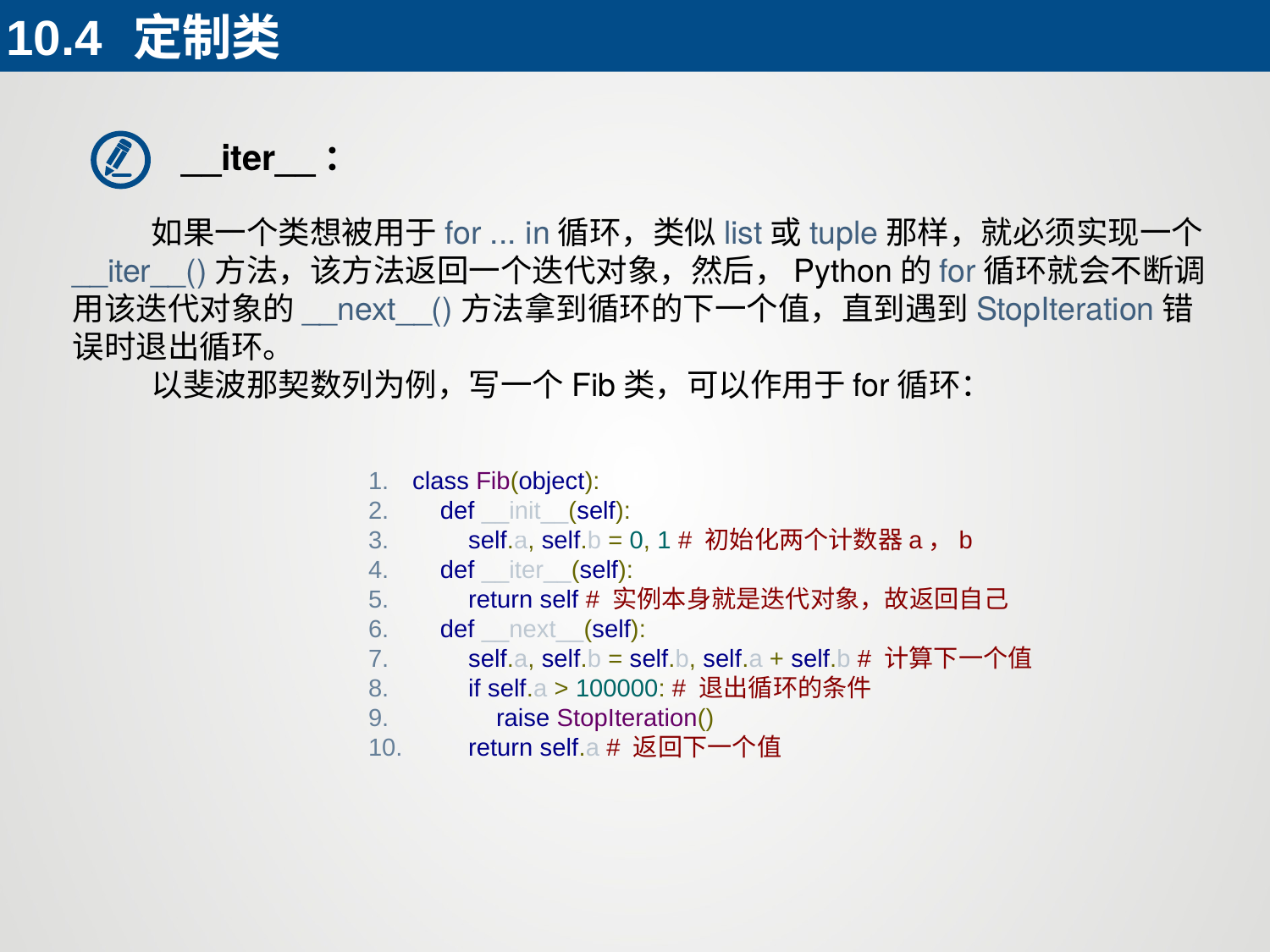

10.4	定制类
__iter__：

        如果一个类想被用于for ... in循环，类似list或tuple那样，就必须实现一个__iter__()方法，该方法返回一个迭代对象，然后，Python的for循环就会不断调用该迭代对象的__next__()方法拿到循环的下一个值，直到遇到StopIteration错误时退出循环。
        以斐波那契数列为例，写一个Fib类，可以作用于for循环：
class Fib(object):
    def __init__(self):
        self.a, self.b = 0, 1 # 初始化两个计数器a，b
    def __iter__(self):
        return self # 实例本身就是迭代对象，故返回自己
    def __next__(self):
        self.a, self.b = self.b, self.a + self.b # 计算下一个值
        if self.a > 100000: # 退出循环的条件
            raise StopIteration()
        return self.a # 返回下一个值